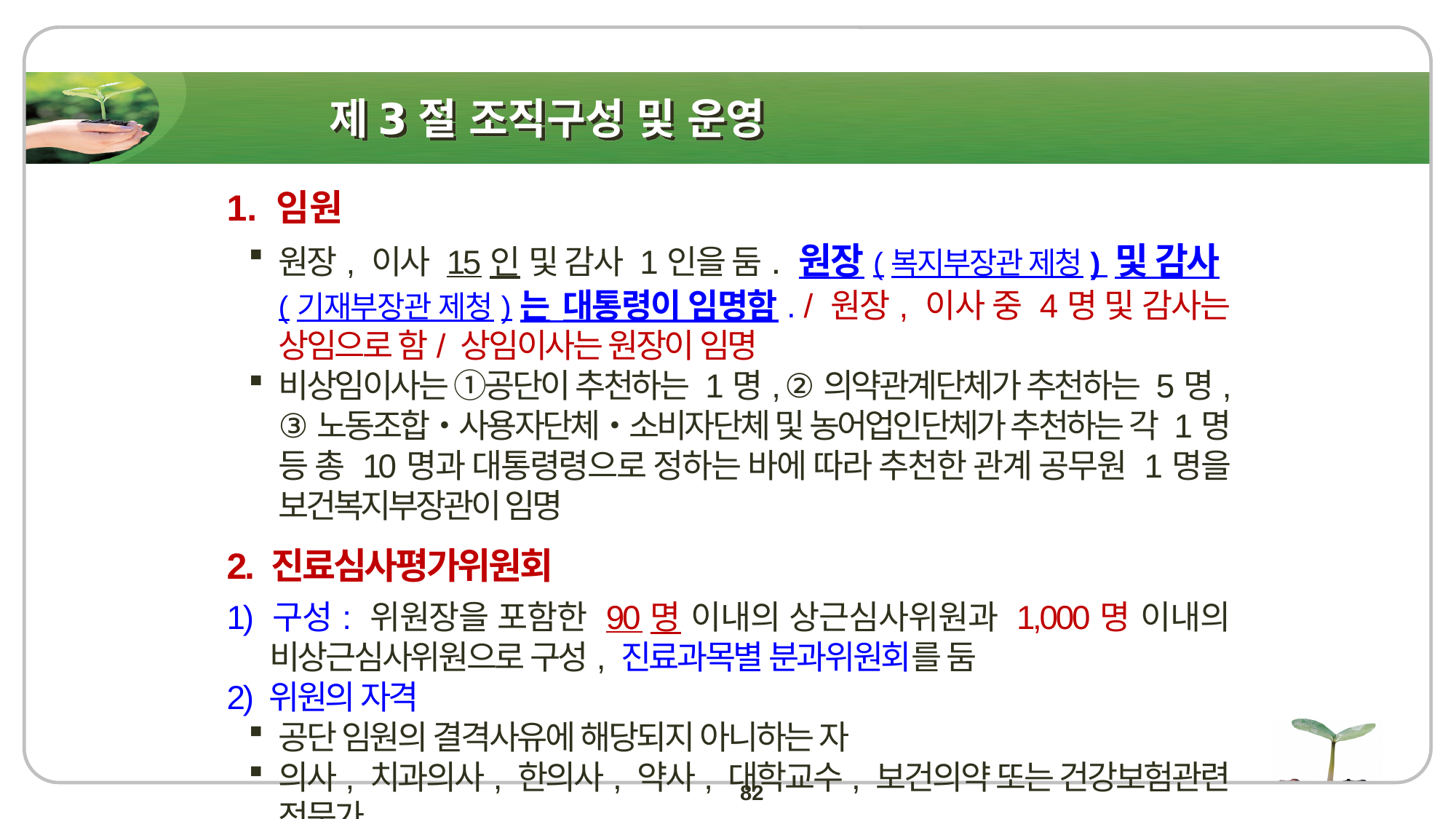

# 제3절 조직구성 및 운영
1. 임원
원장, 이사 15인 및 감사 1인을 둠. 원장(복지부장관 제청) 및 감사(기재부장관 제청)는 대통령이 임명함. / 원장, 이사 중 4명 및 감사는 상임으로 함/ 상임이사는 원장이 임명
비상임이사는 ①공단이 추천하는 1명, ②의약관계단체가 추천하는 5명, ③노동조합‧사용자단체‧소비자단체 및 농어업인단체가 추천하는 각 1명 등 총 10명과 대통령령으로 정하는 바에 따라 추천한 관계 공무원 1명을 보건복지부장관이 임명
2. 진료심사평가위원회
1) 구성: 위원장을 포함한 90명 이내의 상근심사위원과 1,000명 이내의 비상근심사위원으로 구성, 진료과목별 분과위원회를 둠
2) 위원의 자격
공단 임원의 결격사유에 해당되지 아니하는 자
의사, 치과의사, 한의사, 약사, 대학교수, 보건의약 또는 건강보험관련 전문가
82